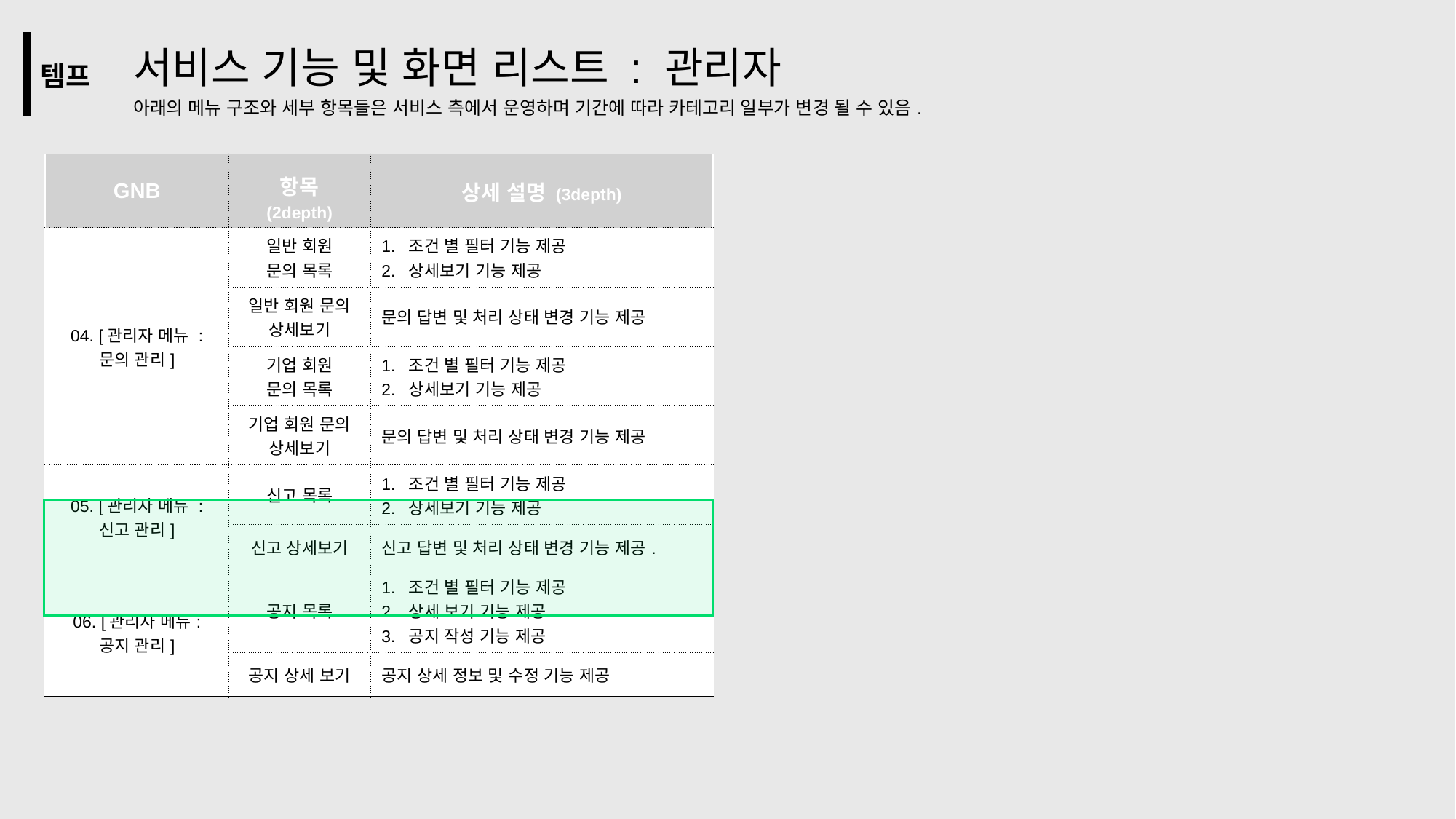

# 서비스 기능 및 화면 리스트 : 관리자 아래의 메뉴 구조와 세부 항목들은 서비스 측에서 운영하며 기간에 따라 카테고리 일부가 변경 될 수 있음.
| 템프 |
| --- |
| GNB | 항목 (2depth) | 상세 설명 (3depth) |
| --- | --- | --- |
| 04. [관리자 메뉴 : 문의 관리] | 일반 회원 문의 목록 | 조건 별 필터 기능 제공 상세보기 기능 제공 |
|  | 일반 회원 문의 상세보기 | 문의 답변 및 처리 상태 변경 기능 제공 |
|  | 기업 회원 문의 목록 | 조건 별 필터 기능 제공 상세보기 기능 제공 |
|  | 기업 회원 문의 상세보기 | 문의 답변 및 처리 상태 변경 기능 제공 |
| 05. [관리자 메뉴 : 신고 관리] | 신고 목록 | 조건 별 필터 기능 제공 상세보기 기능 제공 |
|  | 신고 상세보기 | 신고 답변 및 처리 상태 변경 기능 제공. |
| 06. [관리자 메뉴: 공지 관리] | 공지 목록 | 조건 별 필터 기능 제공 상세 보기 기능 제공 공지 작성 기능 제공 |
|  | 공지 상세 보기 | 공지 상세 정보 및 수정 기능 제공 |